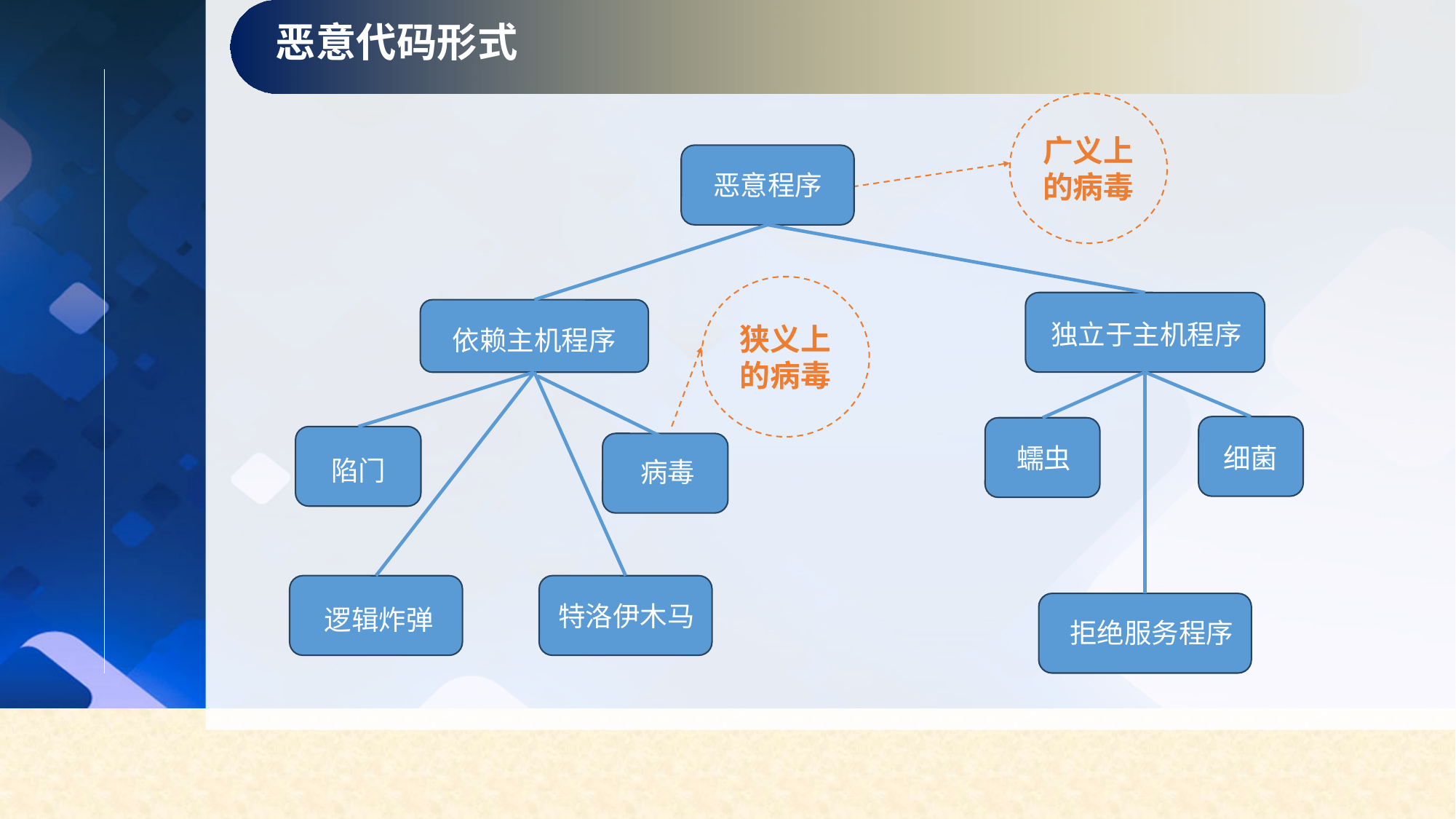

恶意代码形式
广义上
的病毒

恶意程序
狭义上
的病毒

独立于主机程序
依赖主机程序

蠕虫
细菌
陷门
病毒

特洛伊木马

逻辑炸弹
拒绝服务程序